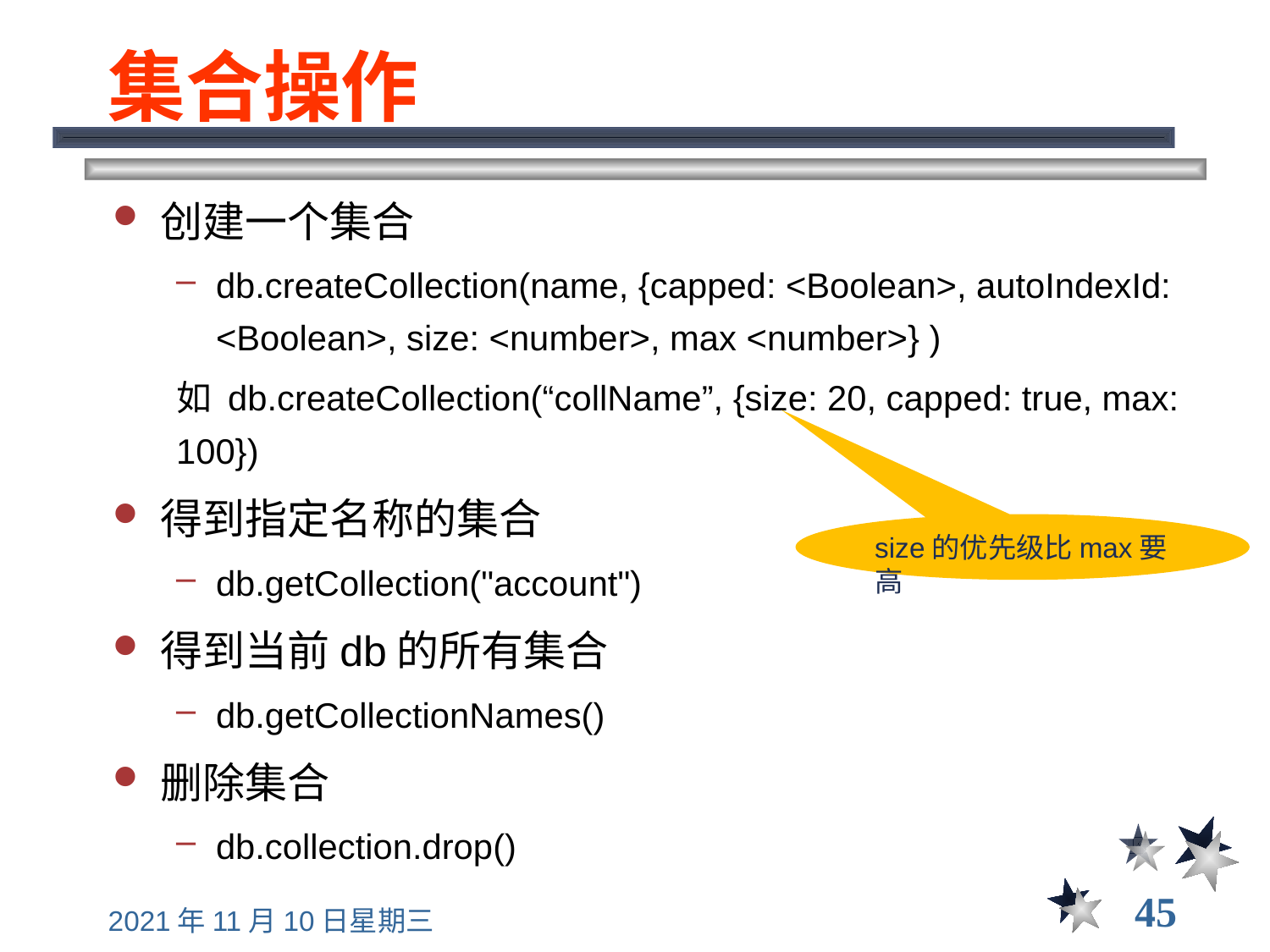

# 集合操作
创建一个集合
db.createCollection(name, {capped: <Boolean>, autoIndexId: <Boolean>, size: <number>, max <number>} )
如 db.createCollection(“collName”, {size: 20, capped: true, max: 100})
得到指定名称的集合
db.getCollection("account")
得到当前db的所有集合
db.getCollectionNames()
删除集合
db.collection.drop()
size的优先级比max要高
45
2021年11月10日星期三
大数据管理----前言